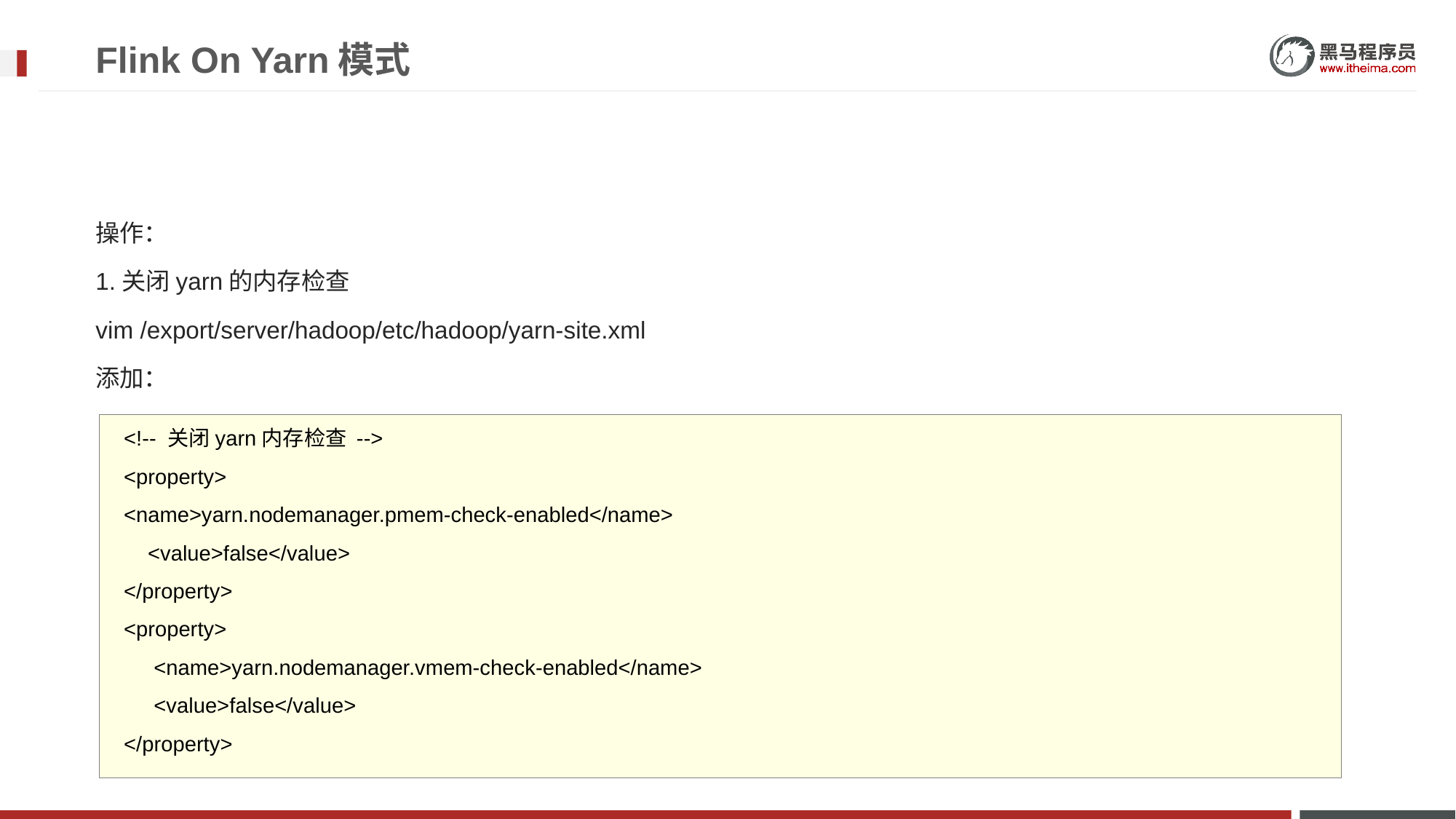

# Flink On Yarn模式
操作：
1.关闭yarn的内存检查
vim /export/server/hadoop/etc/hadoop/yarn-site.xml
添加：

<!-- 关闭yarn内存检查 -->
<property>
<name>yarn.nodemanager.pmem-check-enabled</name>
    <value>false</value>
</property>
<property>
     <name>yarn.nodemanager.vmem-check-enabled</name>
     <value>false</value>
</property>